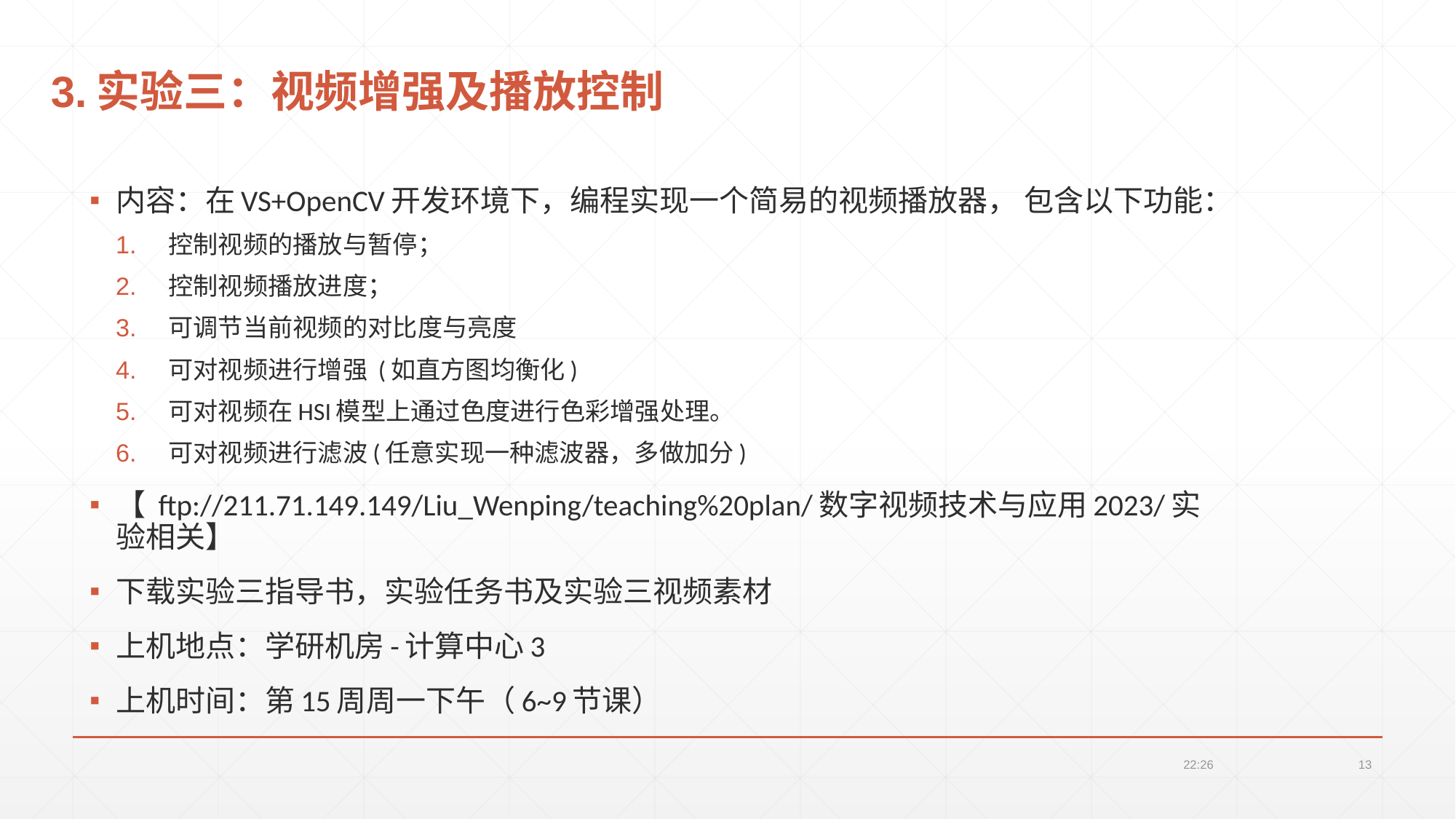

# 3.实验三：视频增强及播放控制
内容：在VS+OpenCV开发环境下，编程实现一个简易的视频播放器， 包含以下功能：
控制视频的播放与暂停；
控制视频播放进度；
可调节当前视频的对比度与亮度
可对视频进行增强 (如直方图均衡化)
可对视频在HSI模型上通过色度进行色彩增强处理。
可对视频进行滤波(任意实现一种滤波器，多做加分)
【 ftp://211.71.149.149/Liu_Wenping/teaching%20plan/数字视频技术与应用2023/实验相关】
下载实验三指导书，实验任务书及实验三视频素材
上机地点：学研机房-计算中心3
上机时间：第15周周一下午（6~9节课）

22:26
13